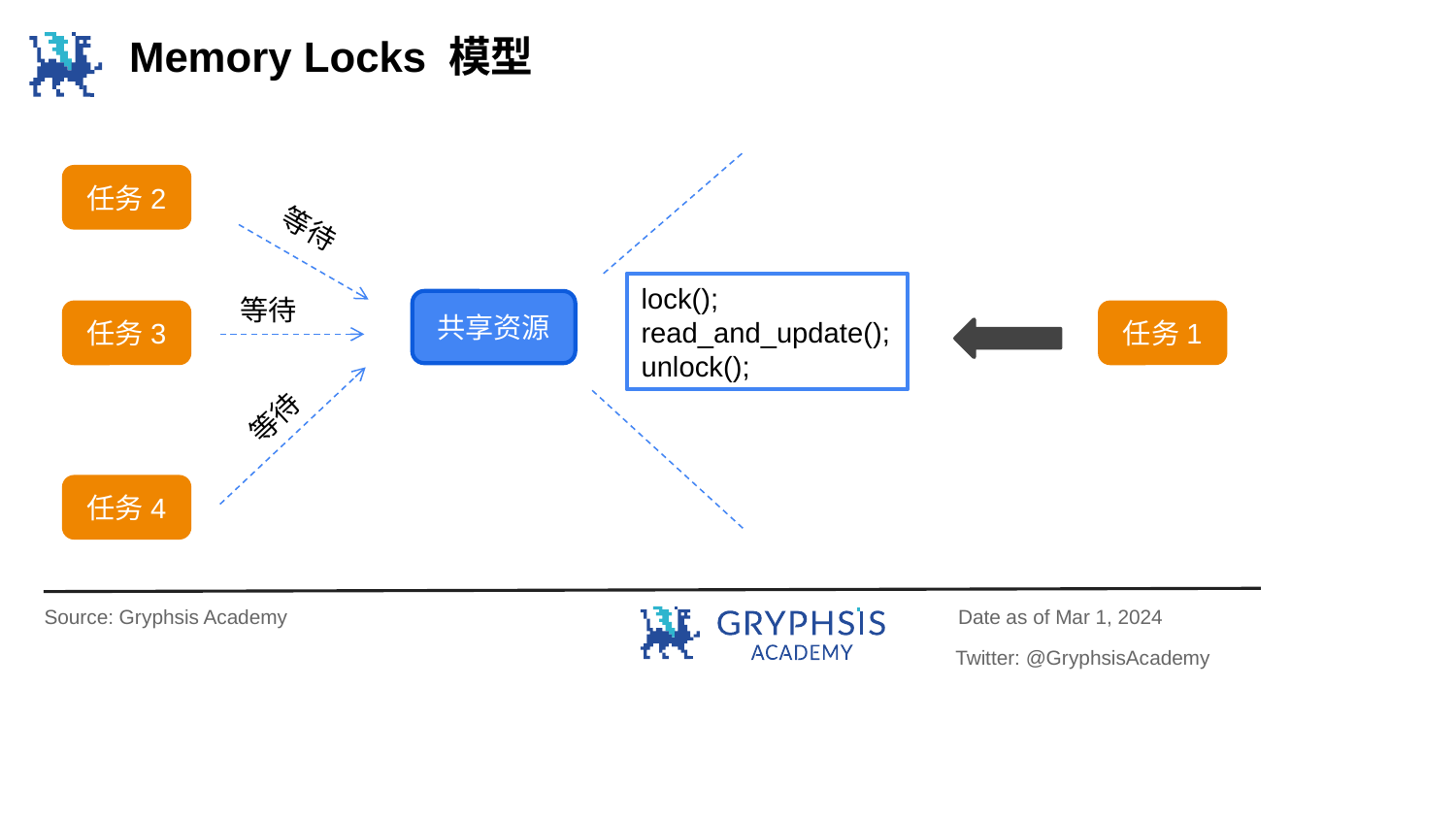

Memory Locks 模型

任务2
等待
lock();
read_and_update();
unlock();
等待
共享资源
任务3
任务1

等待
任务4
Source: Gryphsis Academy
Date as of Mar 1, 2024

Twitter: @GryphsisAcademy